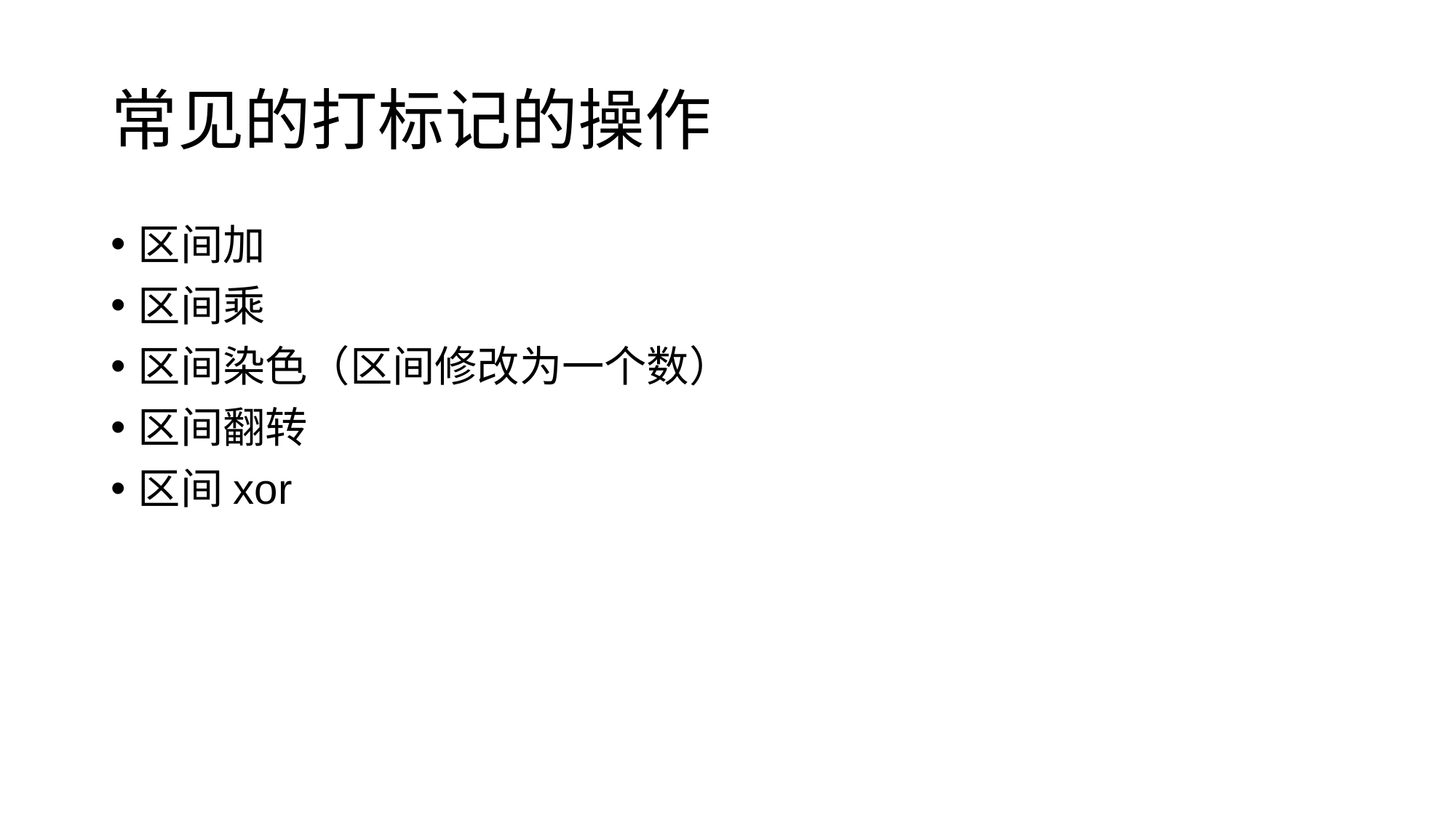

# 常见的打标记的操作
区间加
区间乘
区间染色（区间修改为一个数）
区间翻转
区间xor